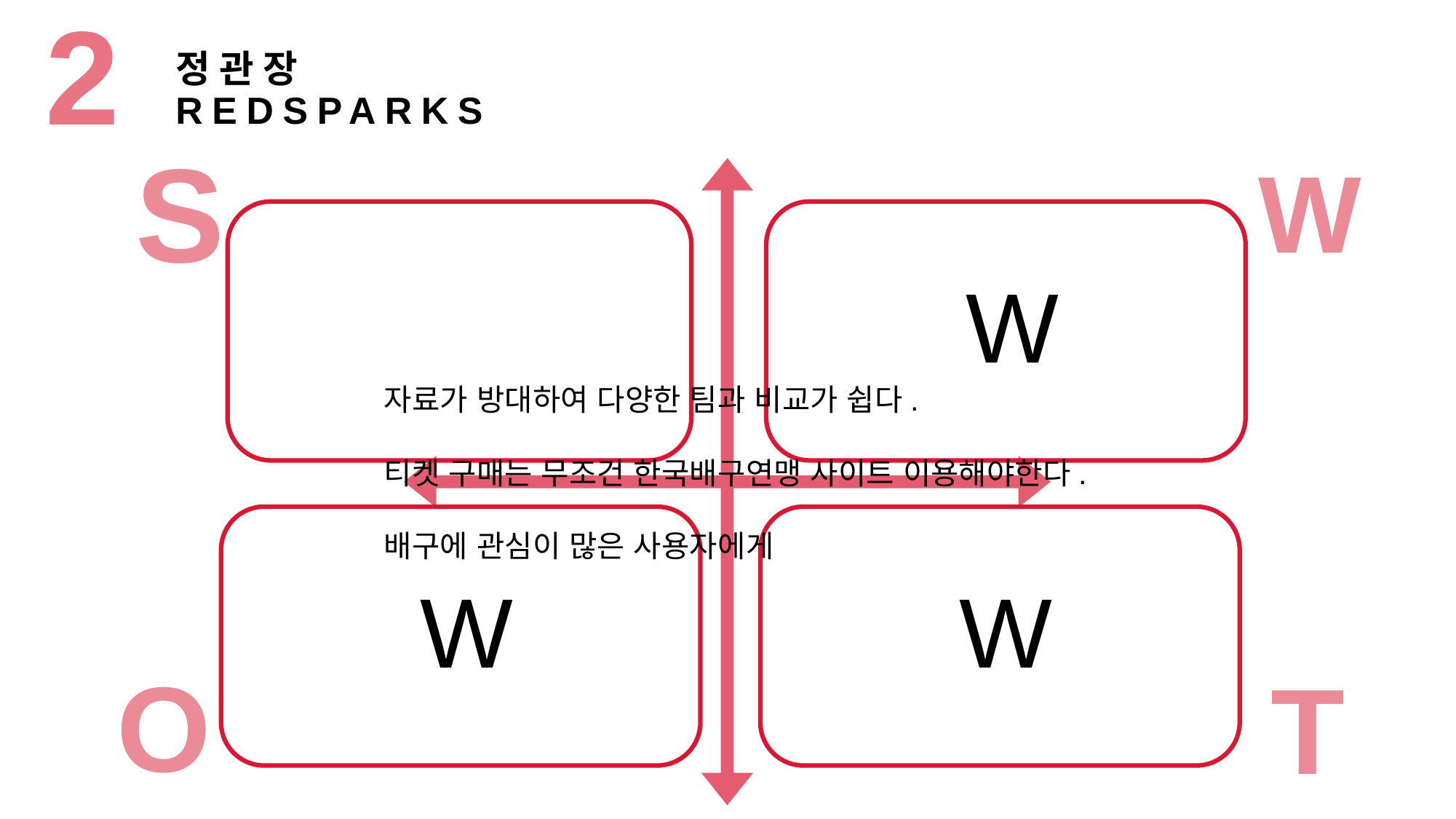

2
정관장 REDSPARKS
S
W

W
W
W
자료가 방대하여 다양한 팀과 비교가 쉽다.

티켓 구매는 무조건 한국배구연맹 사이트 이용해야한다.

배구에 관심이 많은 사용자에게
O
T